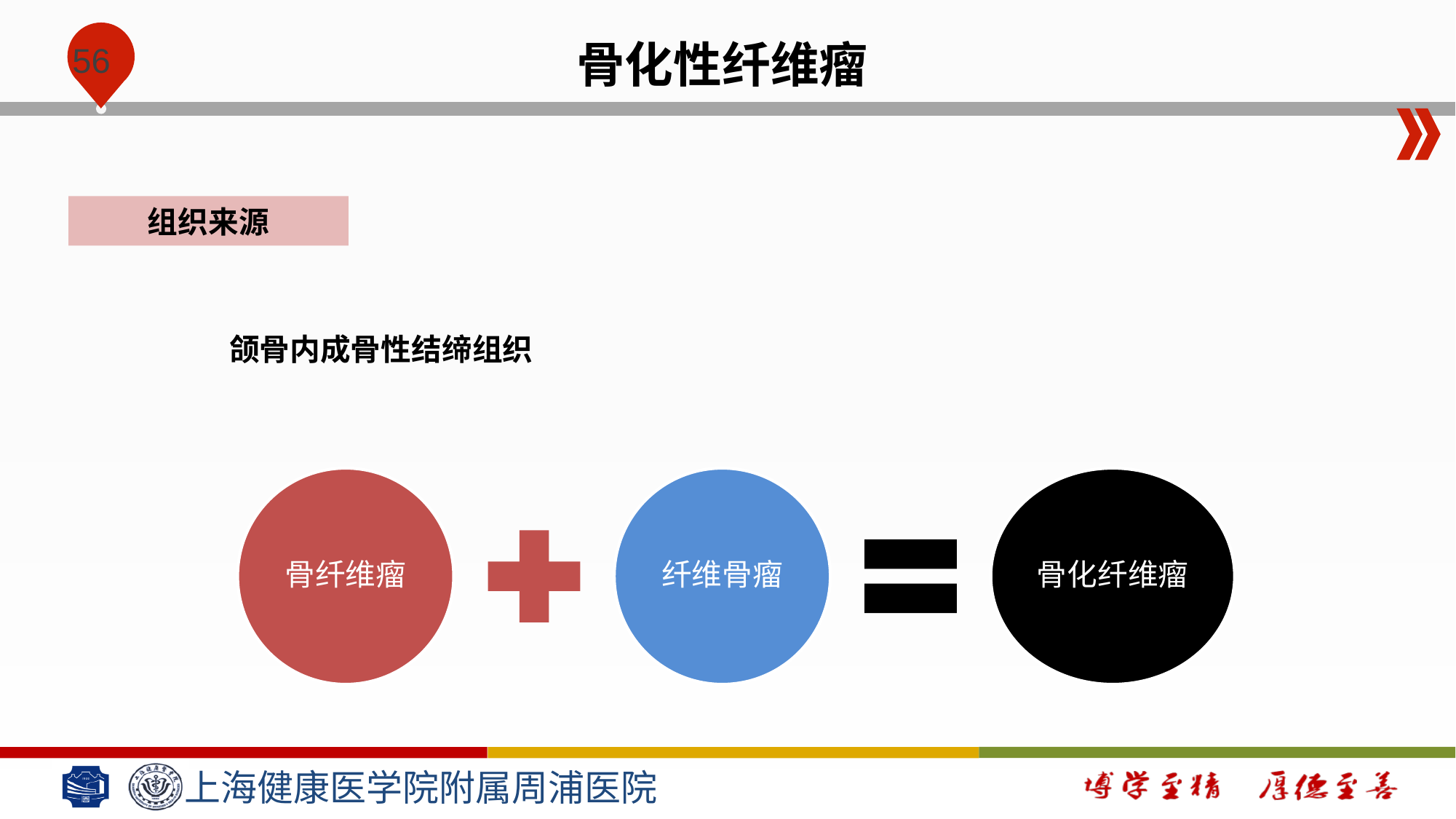

骨化性纤维瘤
组织来源
颌骨内成骨性结缔组织
骨纤维瘤
纤维骨瘤
骨化纤维瘤